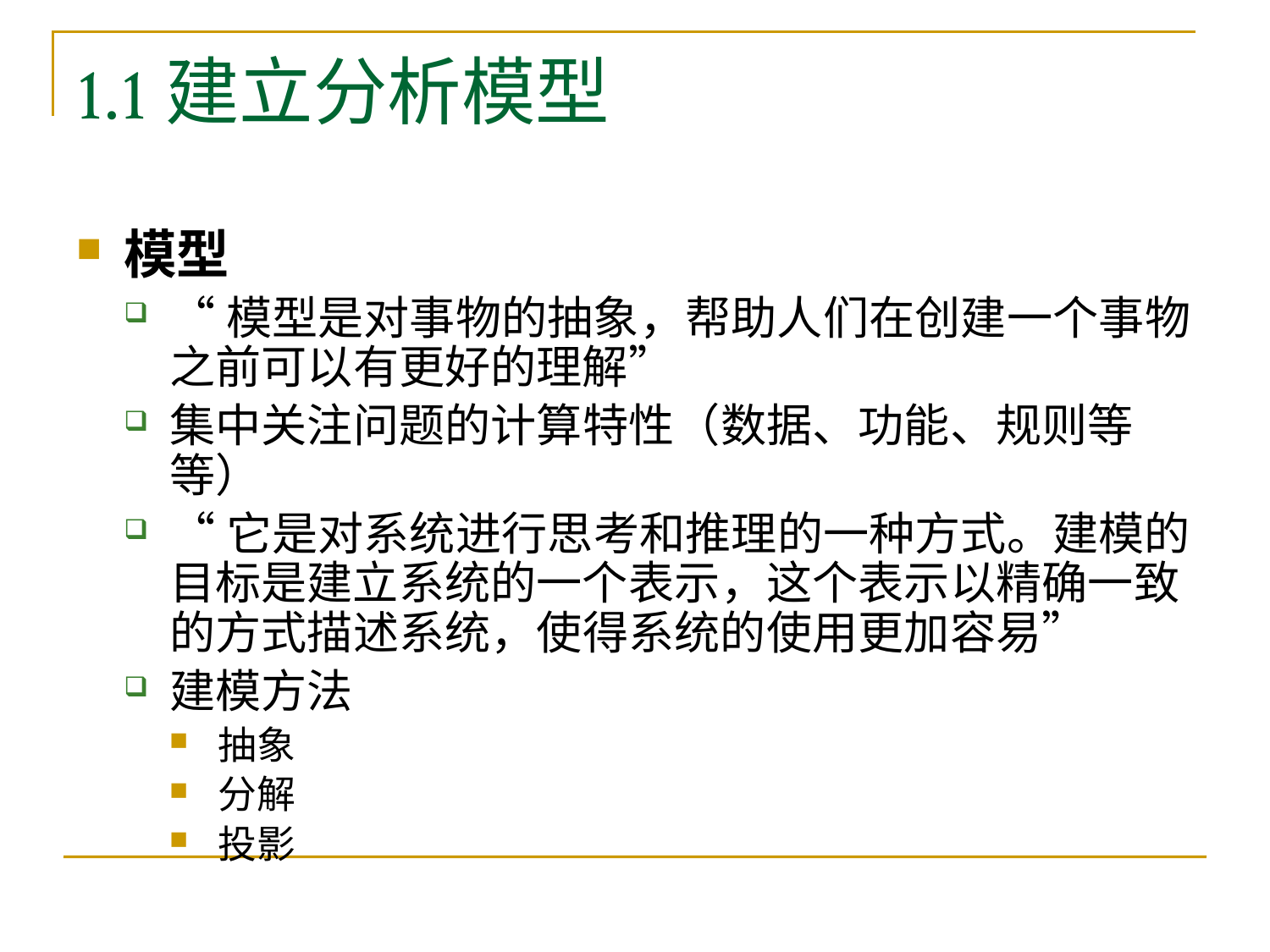

# 1.1建立分析模型
模型
“模型是对事物的抽象，帮助人们在创建一个事物之前可以有更好的理解”
集中关注问题的计算特性（数据、功能、规则等等）
“它是对系统进行思考和推理的一种方式。建模的目标是建立系统的一个表示，这个表示以精确一致的方式描述系统，使得系统的使用更加容易”
建模方法
抽象
分解
投影